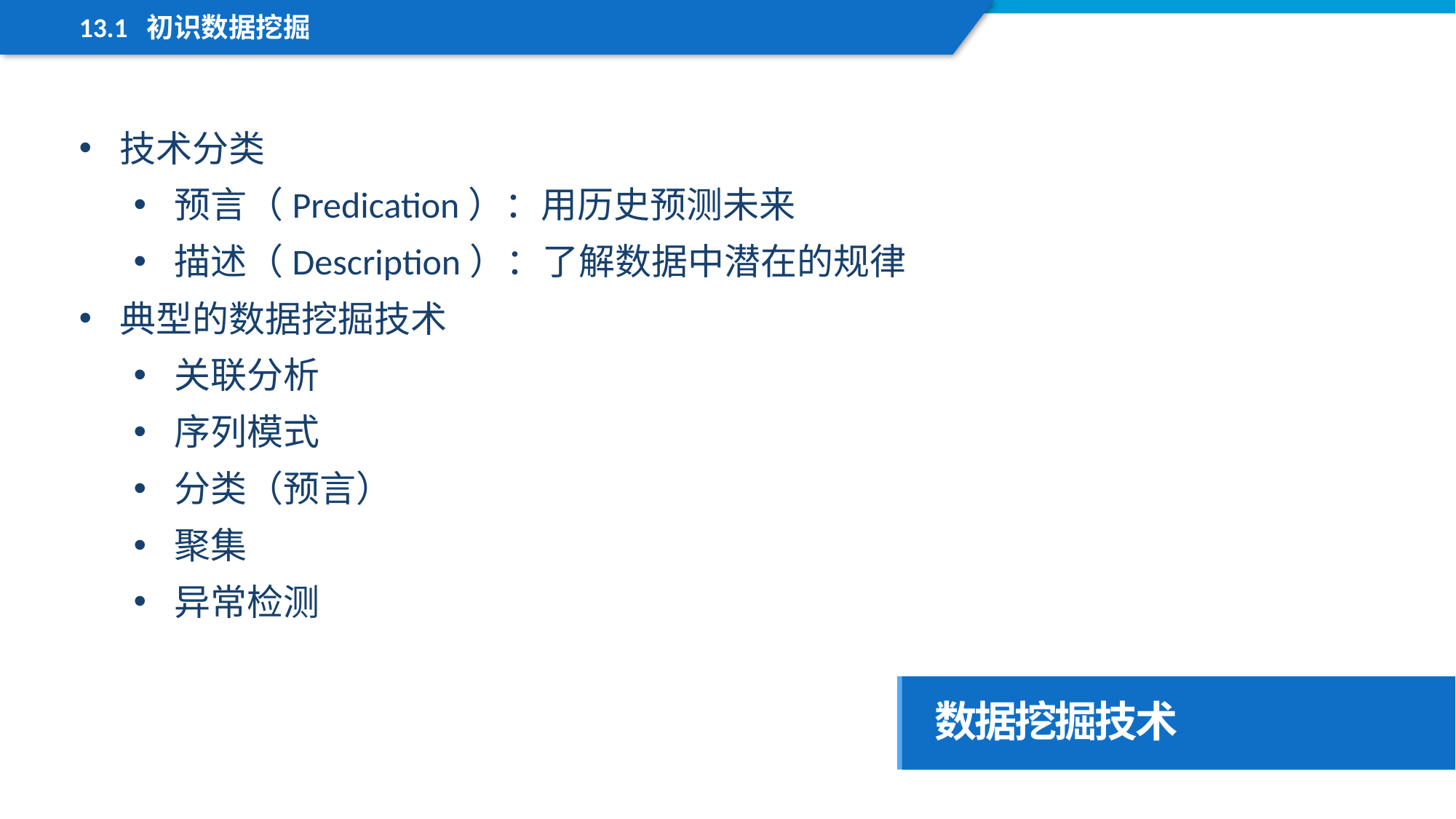

13.1  初识数据挖掘
技术分类
预言（Predication）：用历史预测未来
描述（Description）：了解数据中潜在的规律
典型的数据挖掘技术
关联分析
序列模式
分类（预言）
聚集
异常检测
数据挖掘技术